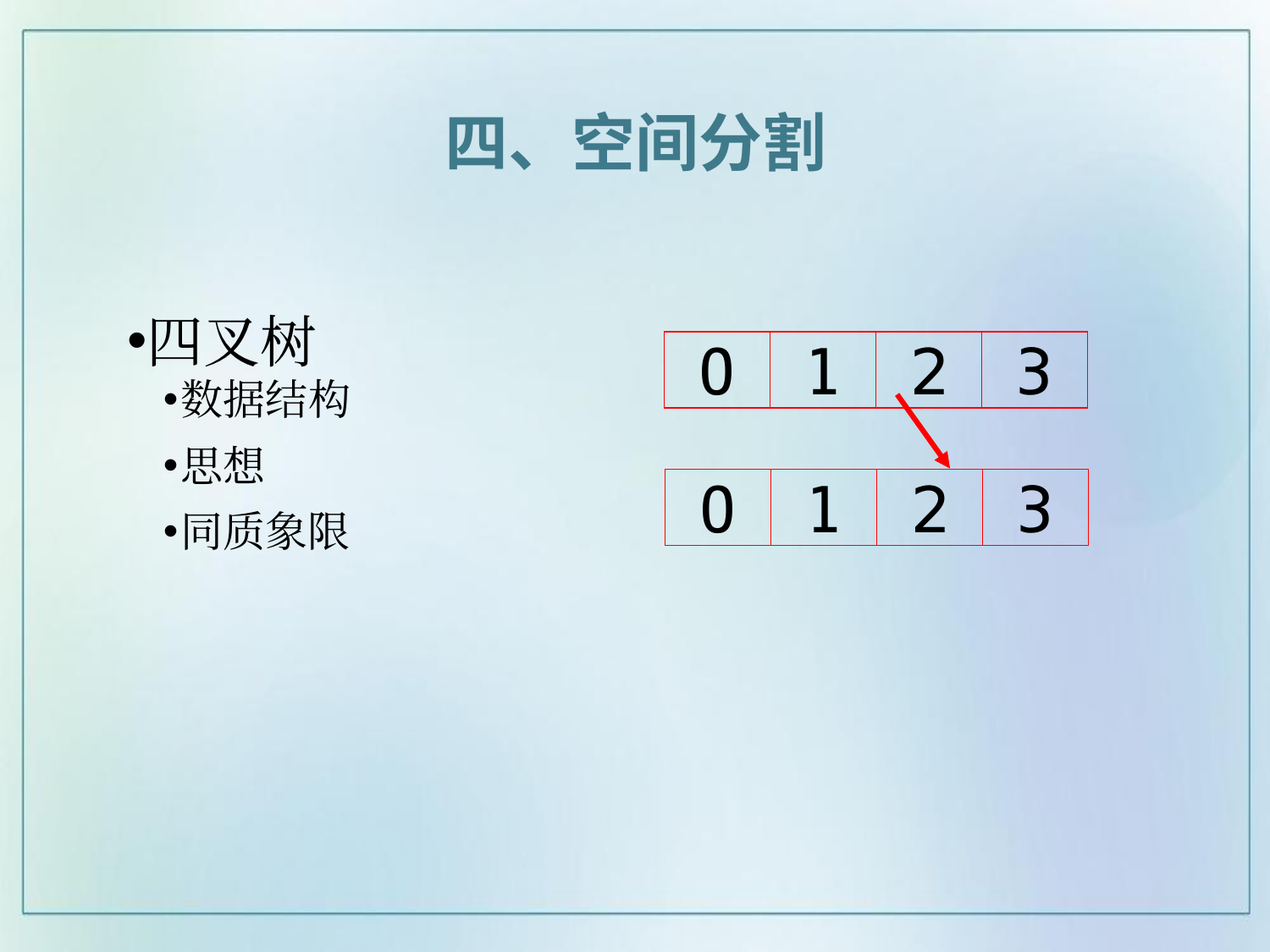

四、空间分割
四叉树
数据结构
思想
同质象限
0
1
2
3

0
1
2
3